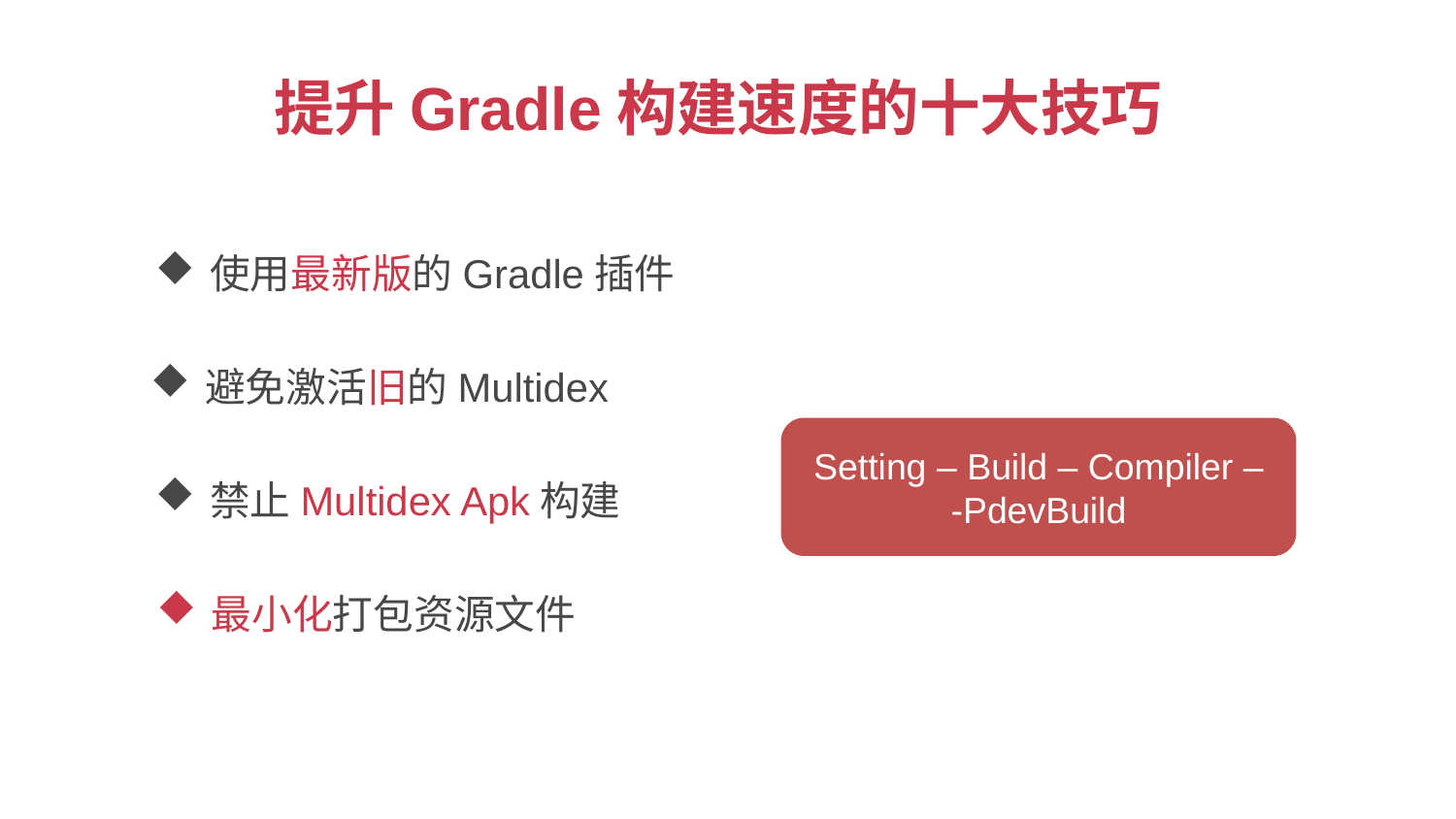

提升Gradle构建速度的十大技巧
使用最新版的Gradle插件
避免激活旧的Multidex
Setting – Build – Compiler –
-PdevBuild
禁止Multidex Apk构建
最小化打包资源文件